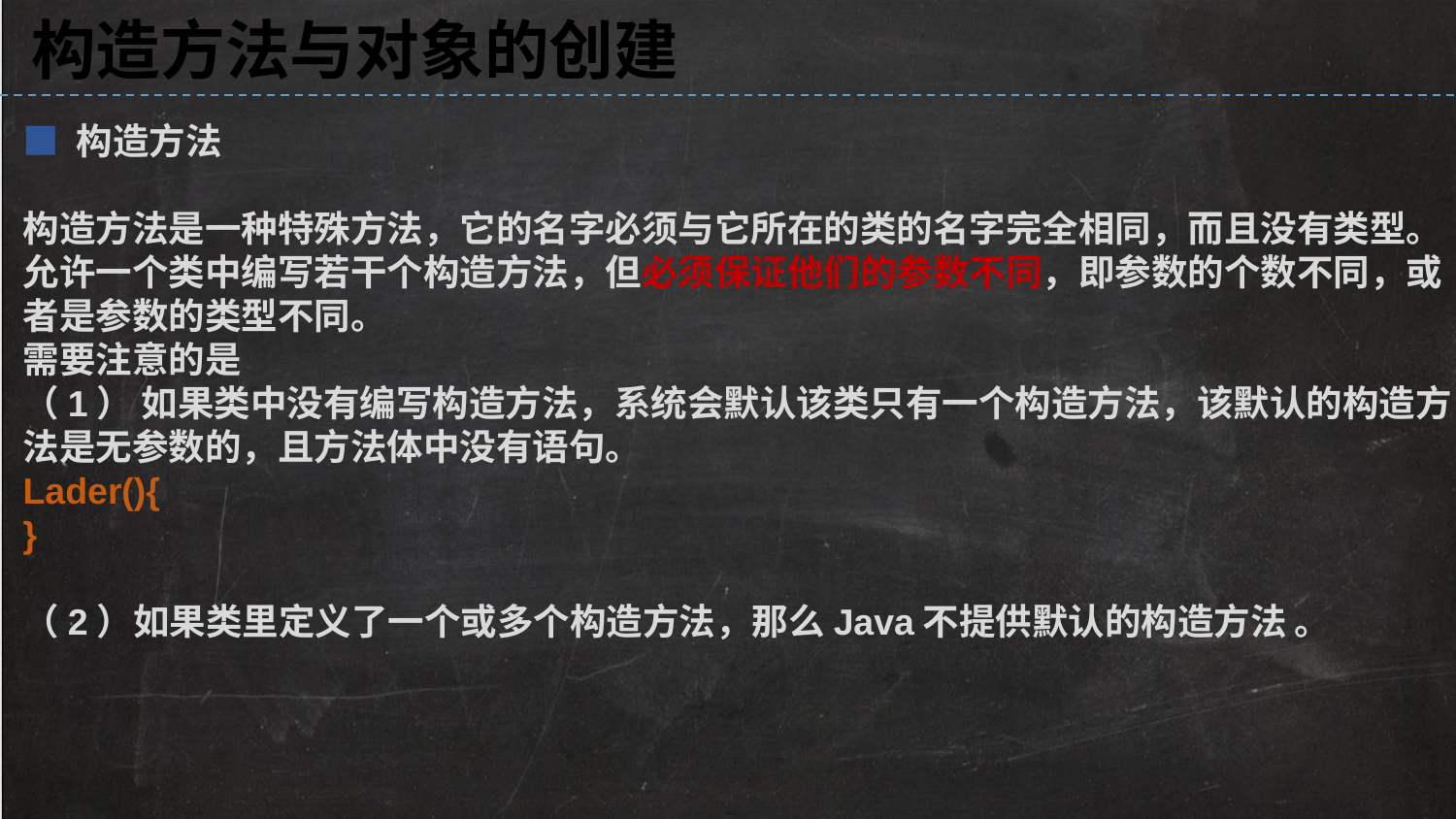

构造方法与对象的创建
■ 构造方法

构造方法是一种特殊方法，它的名字必须与它所在的类的名字完全相同，而且没有类型。
允许一个类中编写若干个构造方法，但必须保证他们的参数不同，即参数的个数不同，或者是参数的类型不同。
需要注意的是
（1） 如果类中没有编写构造方法，系统会默认该类只有一个构造方法，该默认的构造方法是无参数的，且方法体中没有语句。
Lader(){
}

（2）如果类里定义了一个或多个构造方法，那么Java不提供默认的构造方法 。